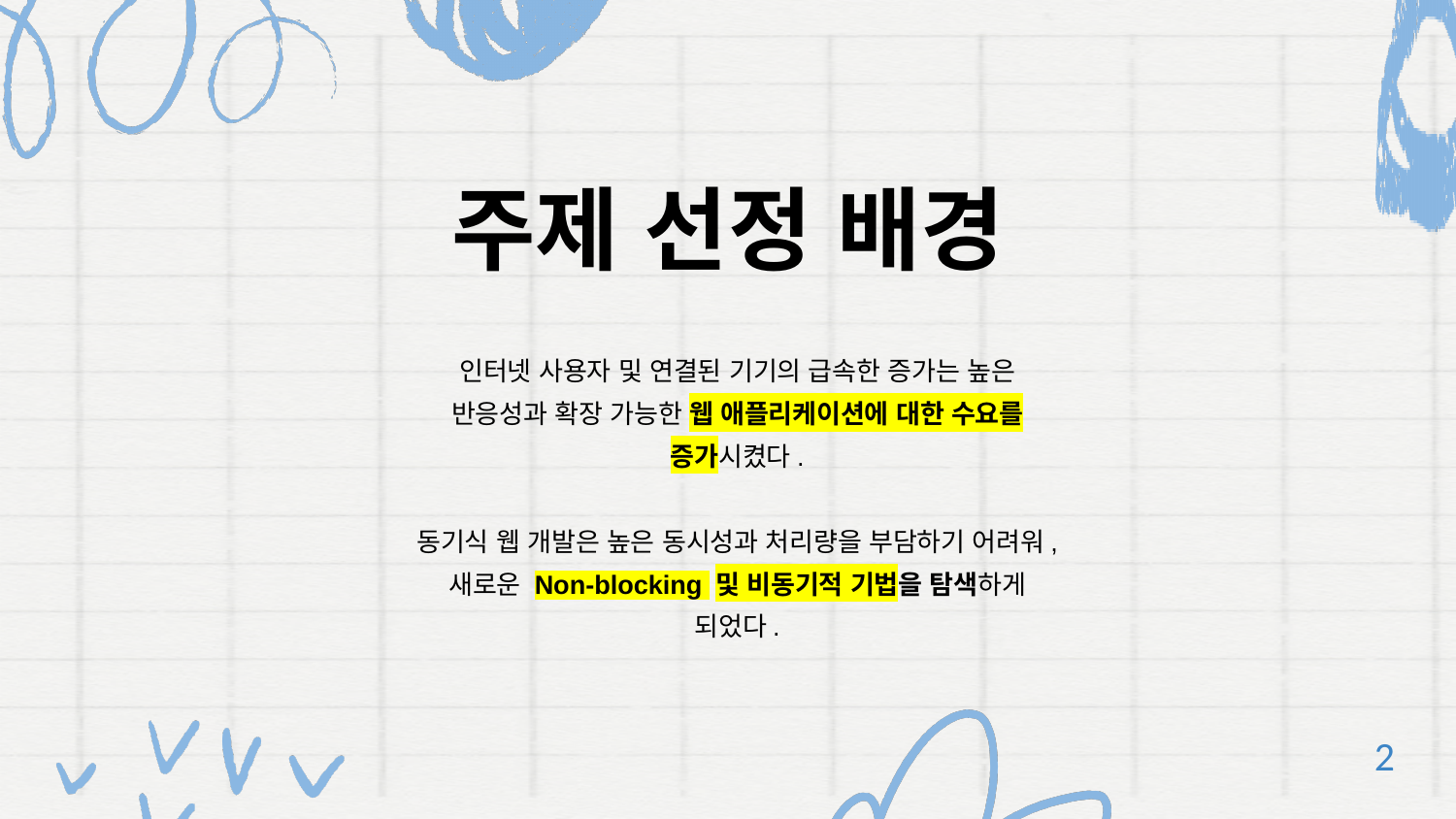

주제 선정 배경
인터넷 사용자 및 연결된 기기의 급속한 증가는 높은 반응성과 확장 가능한 웹 애플리케이션에 대한 수요를 증가시켰다.

동기식 웹 개발은 높은 동시성과 처리량을 부담하기 어려워, 새로운 Non-blocking 및 비동기적 기법을 탐색하게 되었다.

2